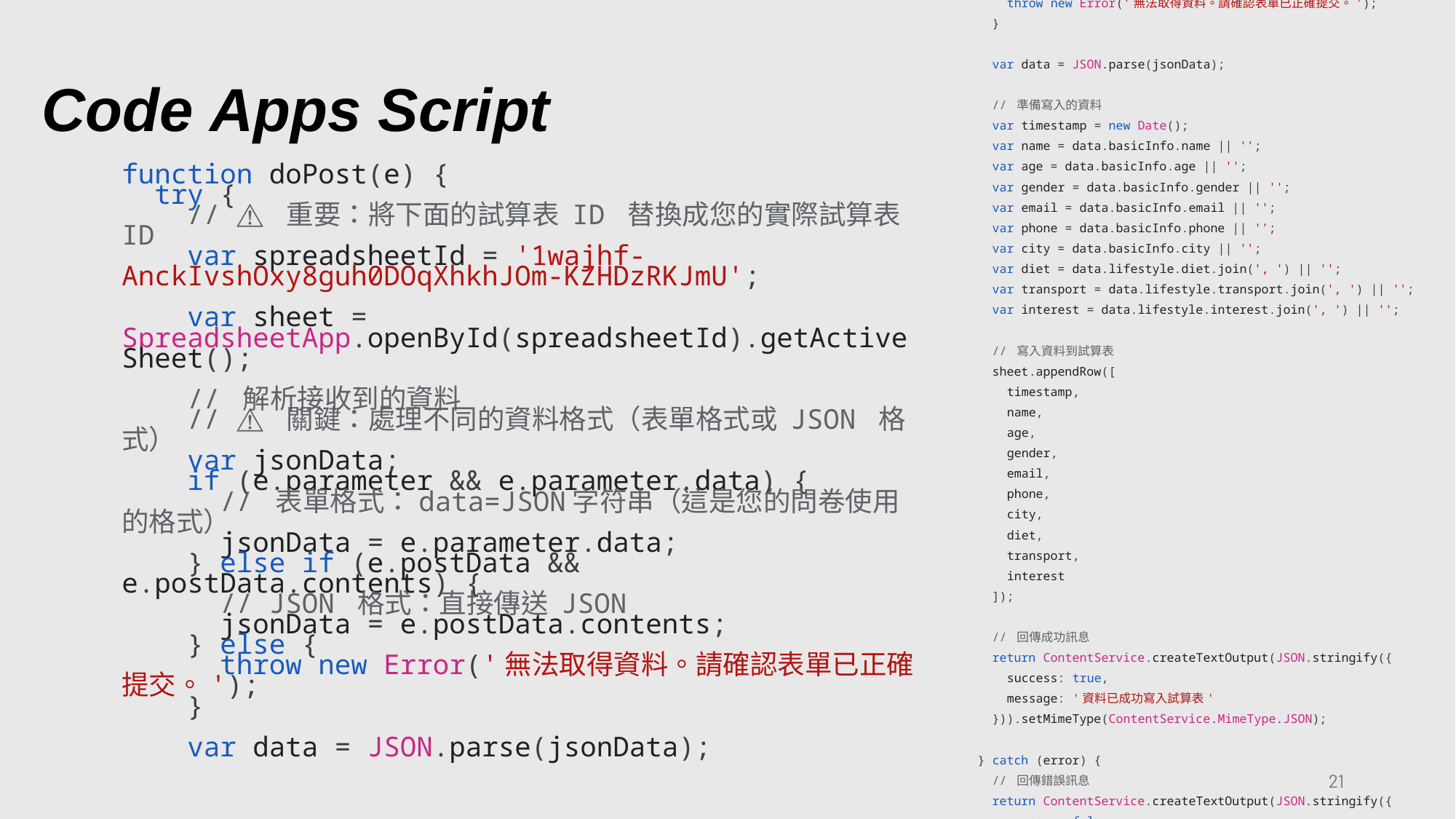

function doPost(e) {
  try {
    // ⚠️ 重要：將下面的試算表 ID 替換成您的實際試算表 ID
    var spreadsheetId = '1wajhf-AnckIvshOxy8guh0DOqXhkhJOm-KZHDzRKJmU';

    var sheet = SpreadsheetApp.openById(spreadsheetId).getActiveSheet();

    // 解析接收到的資料
    // ⚠️ 關鍵：處理不同的資料格式（表單格式或 JSON 格式）
    var jsonData;
    if (e.parameter && e.parameter.data) {
      // 表單格式：data=JSON字符串（這是您的問卷使用的格式）
      jsonData = e.parameter.data;
    } else if (e.postData && e.postData.contents) {
      // JSON 格式：直接傳送 JSON
      jsonData = e.postData.contents;
    } else {
      throw new Error('無法取得資料。請確認表單已正確提交。');
    }

    var data = JSON.parse(jsonData);

    // 準備寫入的資料
    var timestamp = new Date();
    var name = data.basicInfo.name || '';
    var age = data.basicInfo.age || '';
    var gender = data.basicInfo.gender || '';
    var email = data.basicInfo.email || '';
    var phone = data.basicInfo.phone || '';
    var city = data.basicInfo.city || '';
    var diet = data.lifestyle.diet.join(', ') || '';
    var transport = data.lifestyle.transport.join(', ') || '';
    var interest = data.lifestyle.interest.join(', ') || '';

    // 寫入資料到試算表
    sheet.appendRow([
      timestamp,
      name,
      age,
      gender,
      email,
      phone,
      city,
      diet,
      transport,
      interest
    ]);

    // 回傳成功訊息
    return ContentService.createTextOutput(JSON.stringify({
      success: true,
      message: '資料已成功寫入試算表'
    })).setMimeType(ContentService.MimeType.JSON);

  } catch (error) {
    // 回傳錯誤訊息
    return ContentService.createTextOutput(JSON.stringify({
      success: false,
      error: error.toString()
    })).setMimeType(ContentService.MimeType.JSON);
  }
}
// 用於測試的函數（可選）
function doGet(e) {
  return ContentService.createTextOutput('問卷表單 API 已就緒');
}
Code Apps Script
function doPost(e) {
  try {
    // ⚠️ 重要：將下面的試算表 ID 替換成您的實際試算表 ID
    var spreadsheetId = '1wajhf-AnckIvshOxy8guh0DOqXhkhJOm-KZHDzRKJmU';

    var sheet = SpreadsheetApp.openById(spreadsheetId).getActiveSheet();

    // 解析接收到的資料
    // ⚠️ 關鍵：處理不同的資料格式（表單格式或 JSON 格式）
    var jsonData;
    if (e.parameter && e.parameter.data) {
      // 表單格式：data=JSON字符串（這是您的問卷使用的格式）
      jsonData = e.parameter.data;
    } else if (e.postData && e.postData.contents) {
      // JSON 格式：直接傳送 JSON
      jsonData = e.postData.contents;
    } else {
      throw new Error('無法取得資料。請確認表單已正確提交。');
    }

    var data = JSON.parse(jsonData);

21